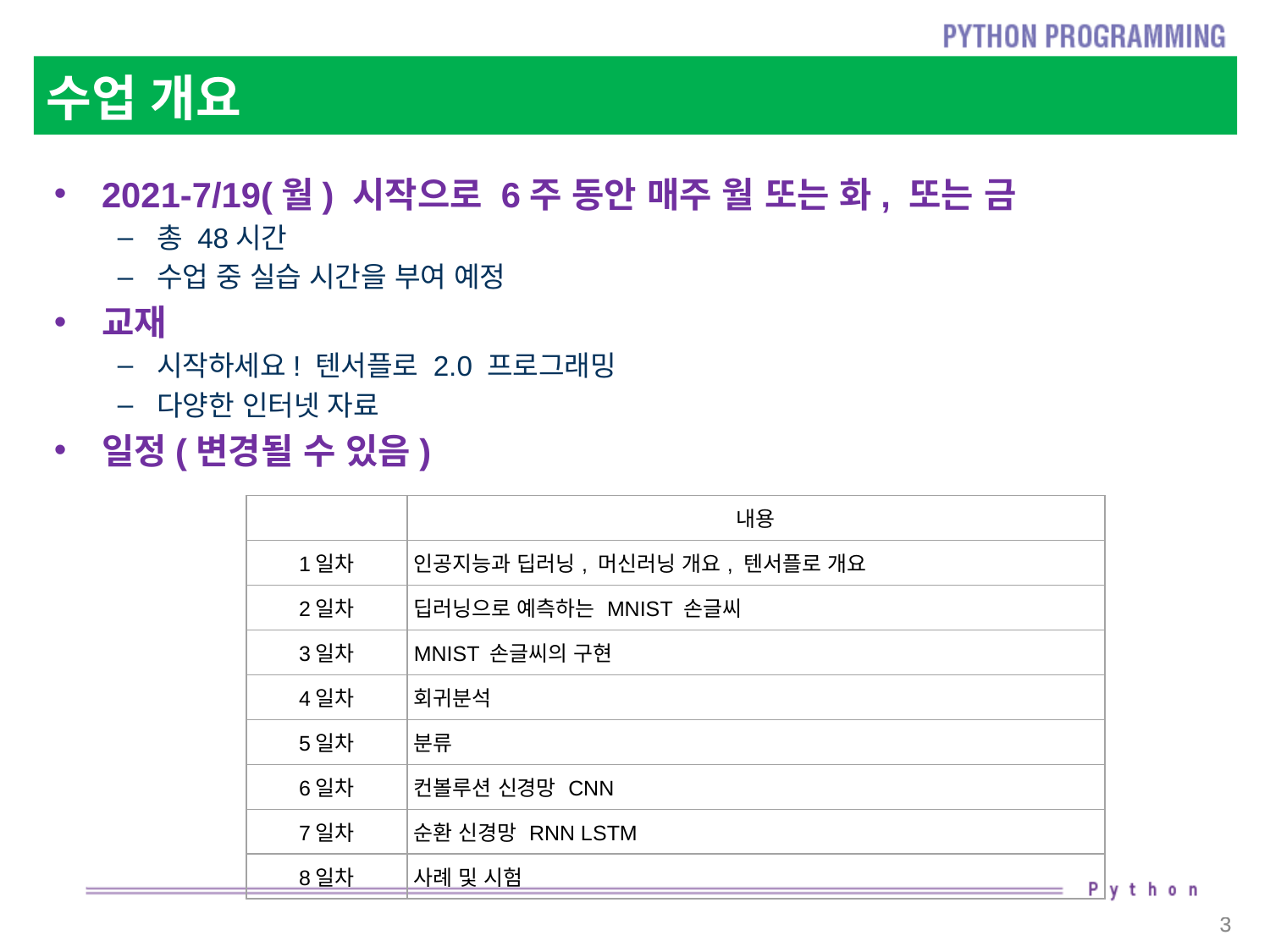

# 수업 개요
2021-7/19(월) 시작으로 6주 동안 매주 월 또는 화, 또는 금
총 48시간
수업 중 실습 시간을 부여 예정
교재
시작하세요! 텐서플로 2.0 프로그래밍
다양한 인터넷 자료
일정(변경될 수 있음)

|  | 내용 |
| --- | --- |
| 1일차 | 인공지능과 딥러닝, 머신러닝 개요, 텐서플로 개요 |
| 2일차 | 딥러닝으로 예측하는 MNIST 손글씨 |
| 3일차 | MNIST 손글씨의 구현 |
| 4일차 | 회귀분석 |
| 5일차 | 분류 |
| 6일차 | 컨볼루션 신경망 CNN |
| 7일차 | 순환 신경망 RNN LSTM |
| 8일차 | 사례 및 시험 |
3